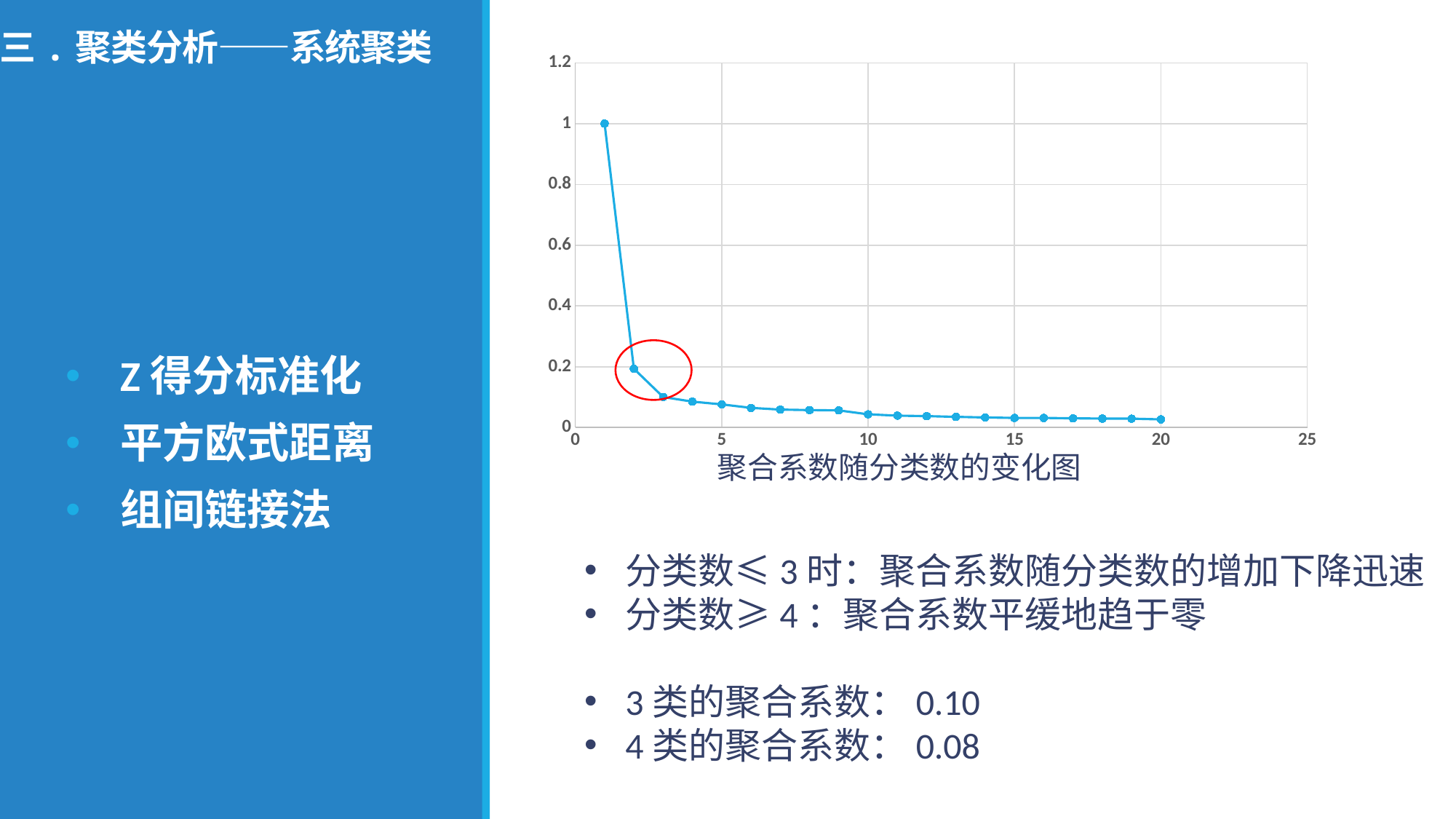

# 三.聚类分析——系统聚类

### Chart

| Category |  |
|---|---|
Z得分标准化
平方欧式距离
组间链接法
聚合系数随分类数的变化图

分类数≤3时：聚合系数随分类数的增加下降迅速
分类数≥4：聚合系数平缓地趋于零

3类的聚合系数：0.10
4类的聚合系数：0.08